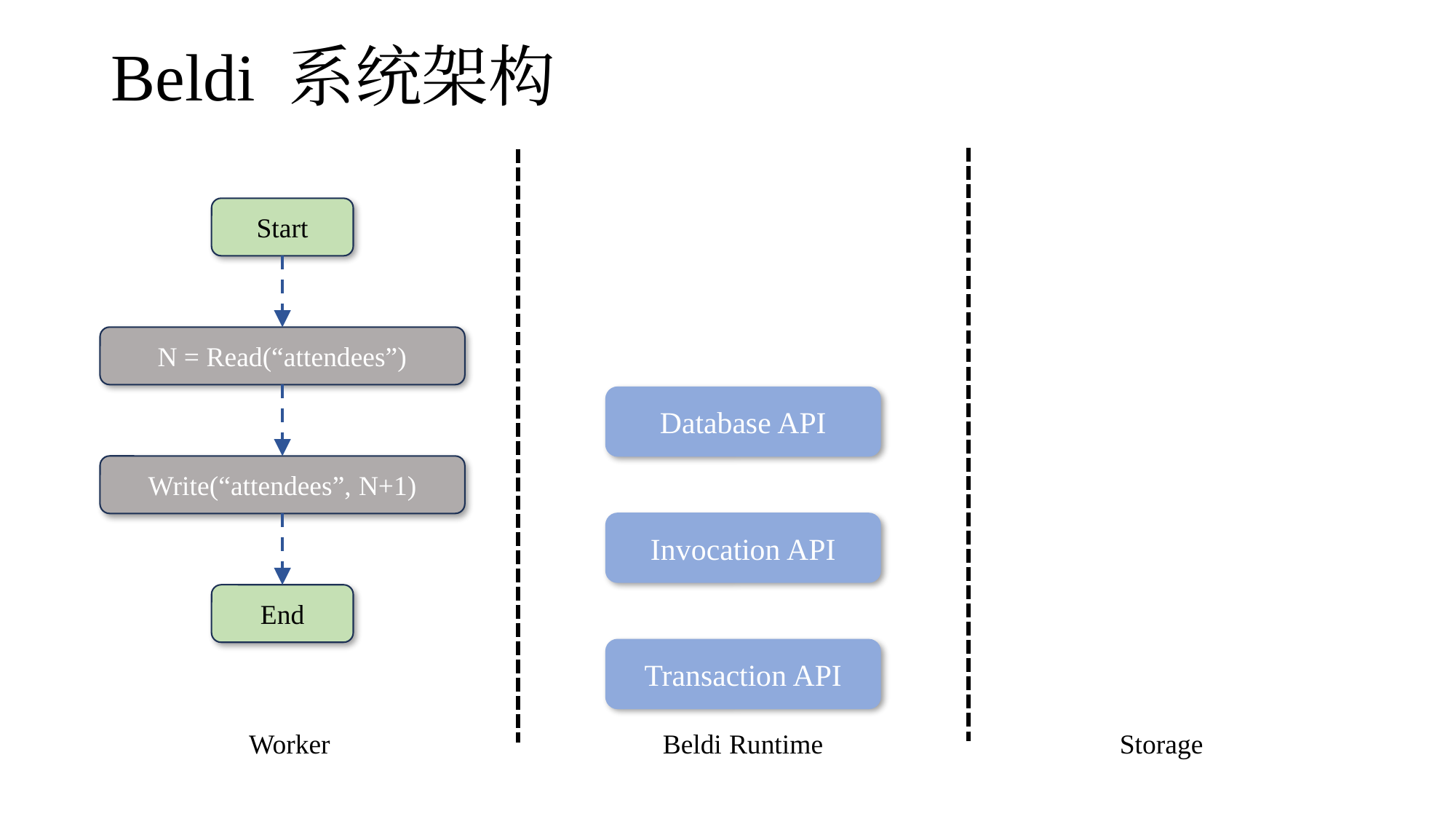

# Beldi 系统架构
Start
N = Read(“attendees”)
Database API
Write(“attendees”, N+1)
Invocation API
End
Transaction API
Worker
Beldi Runtime
Storage